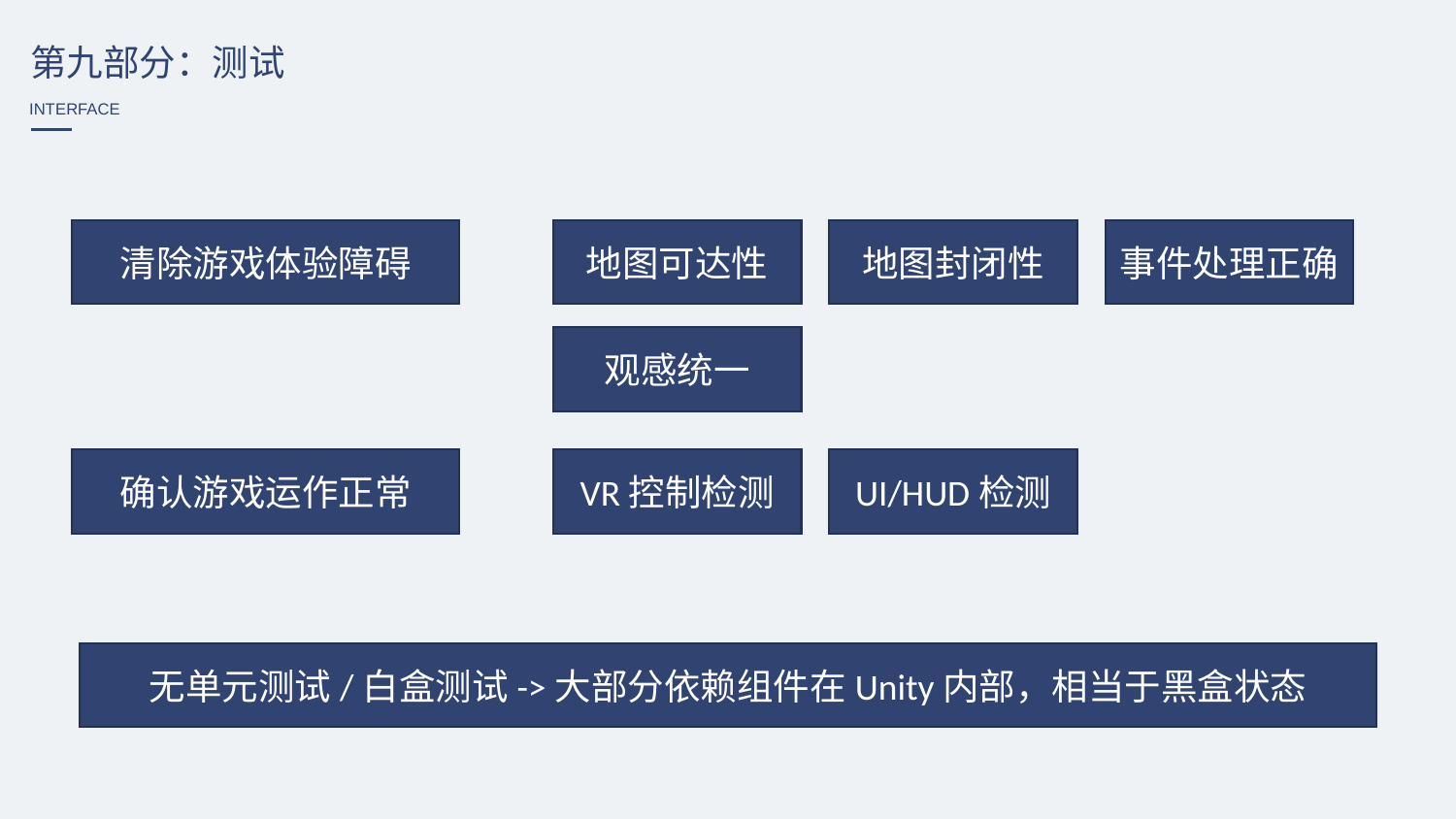

第九部分：测试
INTERFACE
清除游戏体验障碍
地图可达性
地图封闭性
事件处理正确
观感统一
确认游戏运作正常
VR控制检测
UI/HUD检测
无单元测试/白盒测试->大部分依赖组件在Unity内部，相当于黑盒状态